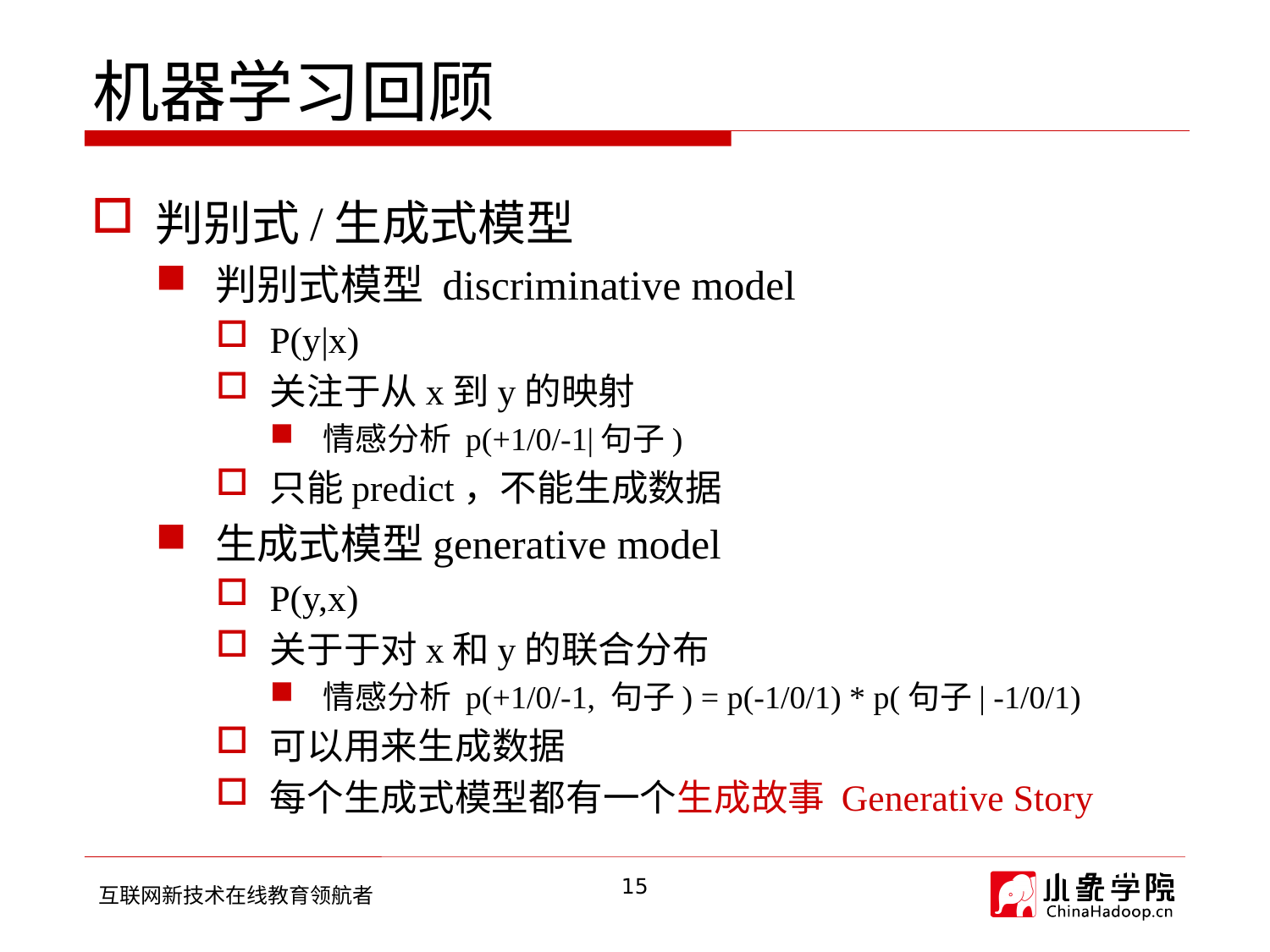

# 机器学习回顾
判别式/生成式模型
判别式模型 discriminative model
P(y|x)
关注于从x到y的映射
情感分析 p(+1/0/-1|句子)
只能predict，不能生成数据
生成式模型generative model
P(y,x)
关于于对x和y的联合分布
情感分析 p(+1/0/-1, 句子) = p(-1/0/1) * p(句子| -1/0/1)
可以用来生成数据
每个生成式模型都有一个生成故事 Generative Story

15